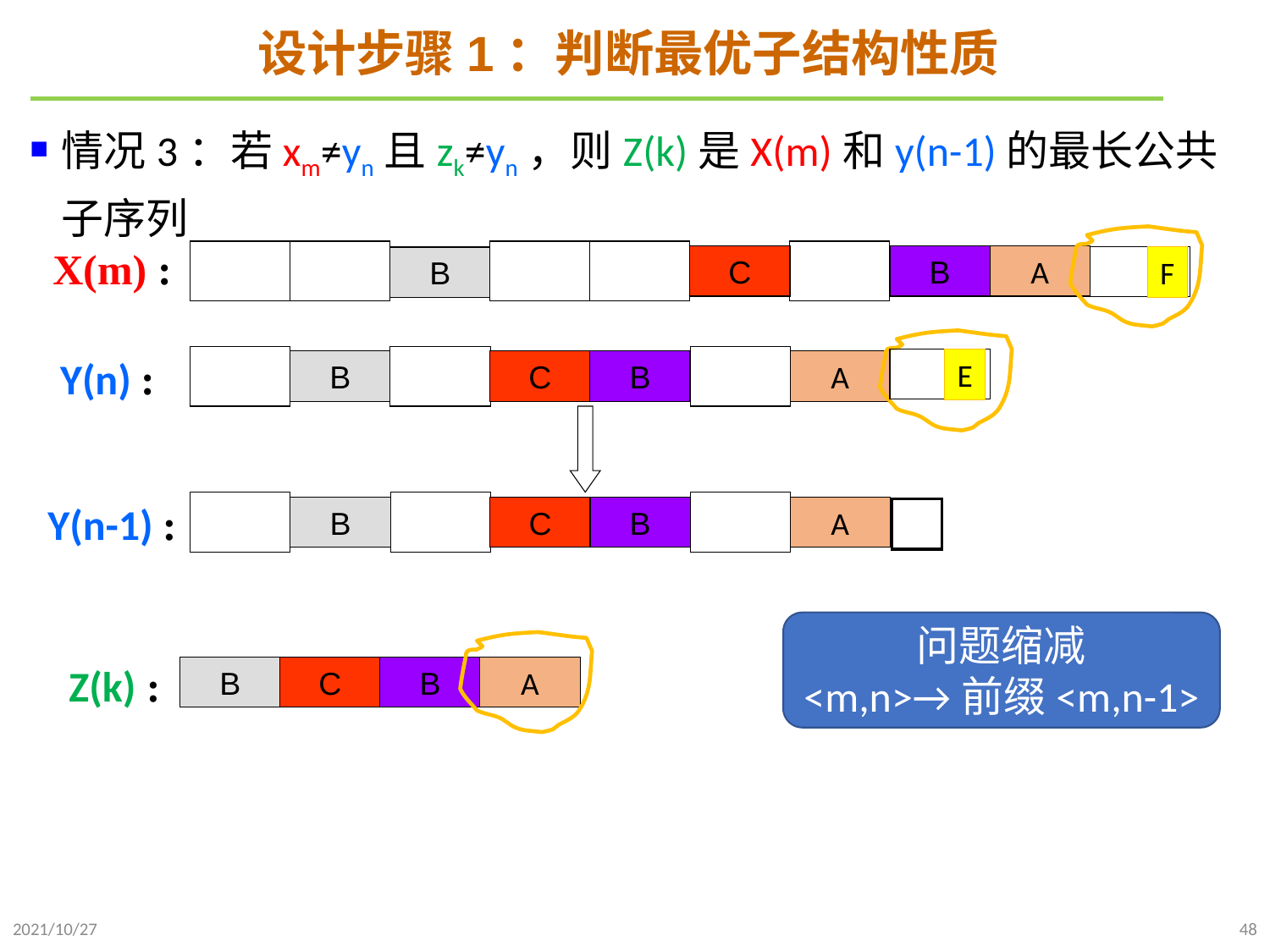

# 设计步骤1：判断最优子结构性质
情况3：若xm≠yn且zk≠yn，则Z(k)是X(m)和y(n-1)的最长公共子序列

X(m) :

C
B
A
B

F

Y(n) :

E
B
C
B
A

Y(n-1) :

B
C
B
A

问题缩减
<m,n>→前缀<m,n-1>

    Z(k) :
B
C
B
A

2021/10/27
48